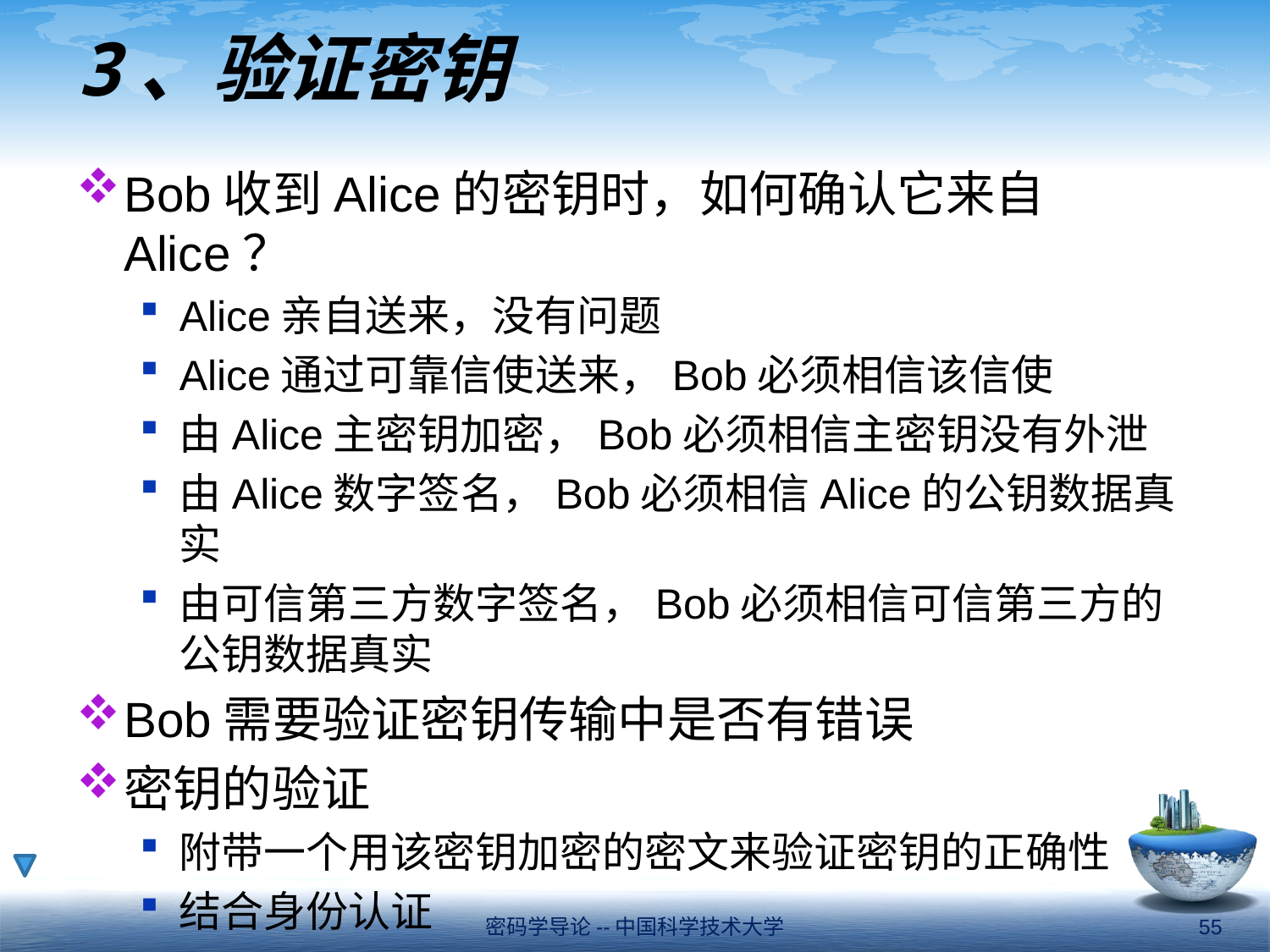

# 3、验证密钥
Bob收到Alice的密钥时，如何确认它来自Alice？
Alice亲自送来，没有问题
Alice通过可靠信使送来，Bob必须相信该信使
由Alice主密钥加密，Bob必须相信主密钥没有外泄
由Alice数字签名，Bob必须相信Alice的公钥数据真实
由可信第三方数字签名，Bob必须相信可信第三方的公钥数据真实
Bob需要验证密钥传输中是否有错误
密钥的验证
附带一个用该密钥加密的密文来验证密钥的正确性
结合身份认证

密码学导论--中国科学技术大学
55